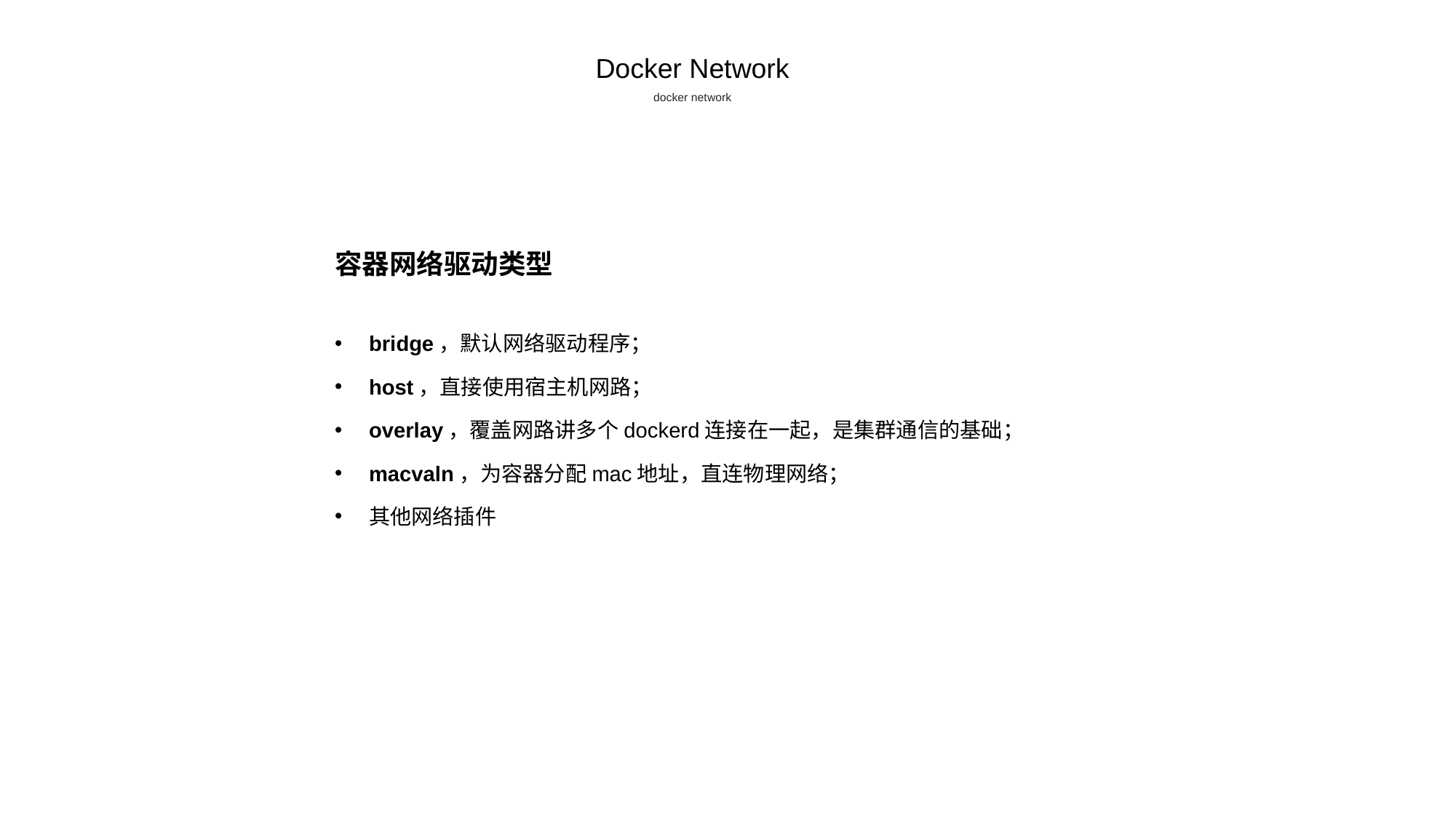

Docker Network

docker network
容器网络驱动类型

bridge，默认网络驱动程序；
host，直接使用宿主机网路；
overlay，覆盖网路讲多个dockerd连接在一起，是集群通信的基础；
macvaln，为容器分配mac地址，直连物理网络；
其他网络插件